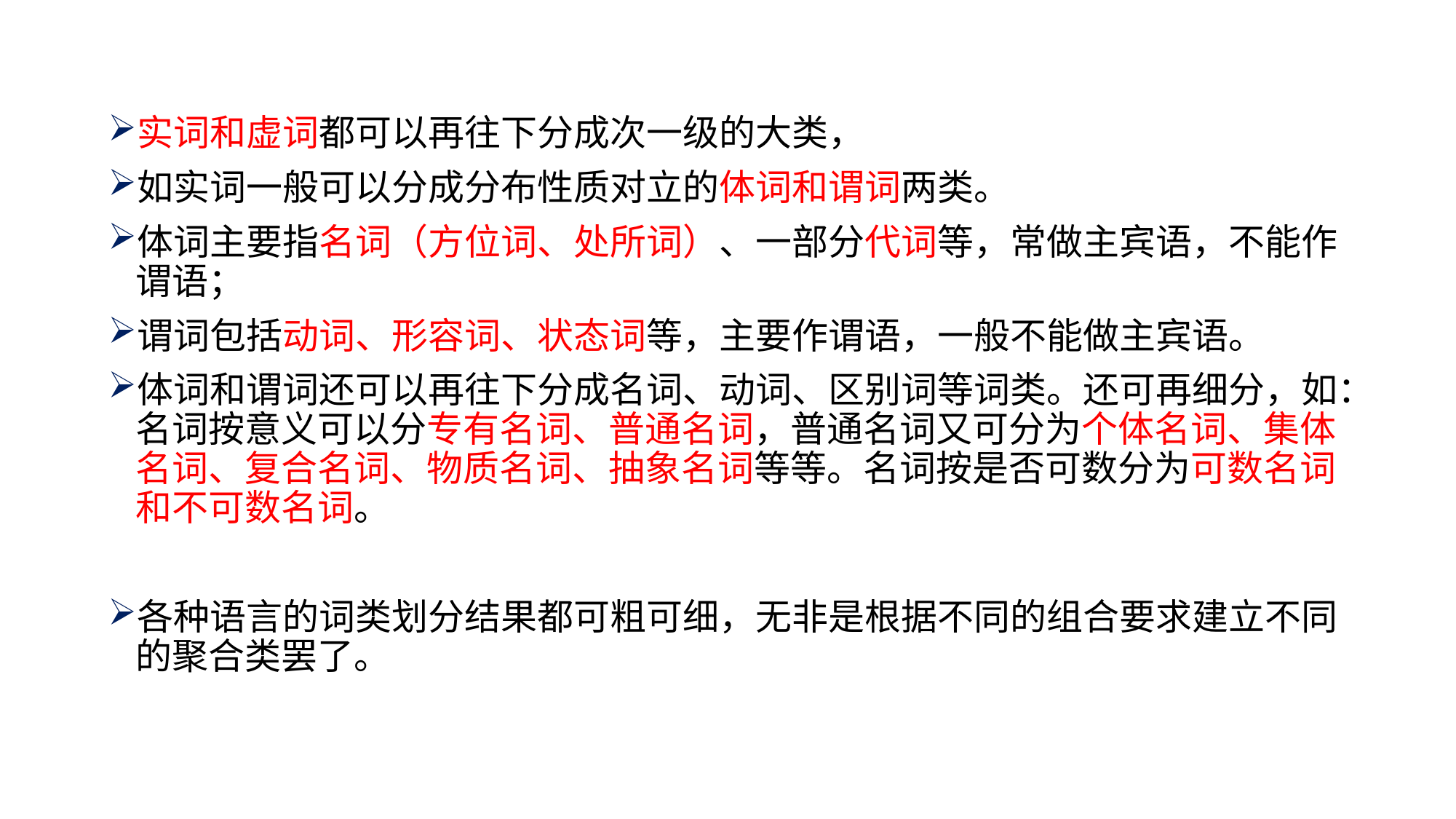

实词和虚词都可以再往下分成次一级的大类，
如实词一般可以分成分布性质对立的体词和谓词两类。
体词主要指名词（方位词、处所词）、一部分代词等，常做主宾语，不能作谓语；
谓词包括动词、形容词、状态词等，主要作谓语，一般不能做主宾语。
体词和谓词还可以再往下分成名词、动词、区别词等词类。还可再细分，如：名词按意义可以分专有名词、普通名词，普通名词又可分为个体名词、集体名词、复合名词、物质名词、抽象名词等等。名词按是否可数分为可数名词和不可数名词。

各种语言的词类划分结果都可粗可细，无非是根据不同的组合要求建立不同的聚合类罢了。